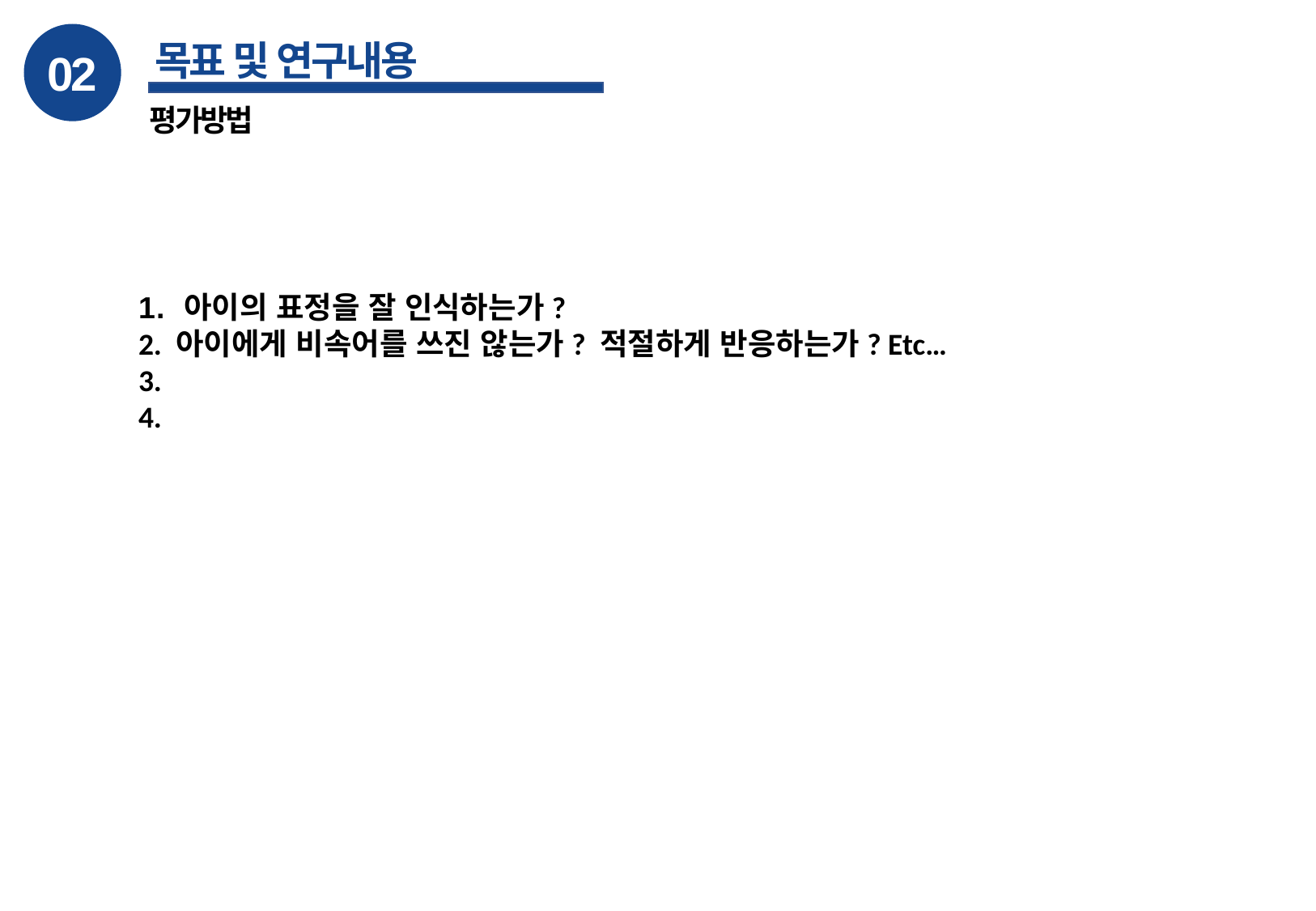

02
목표 및 연구내용

평가방법

아이의 표정을 잘 인식하는가?
2. 아이에게 비속어를 쓰진 않는가? 적절하게 반응하는가? Etc…
3.
4.